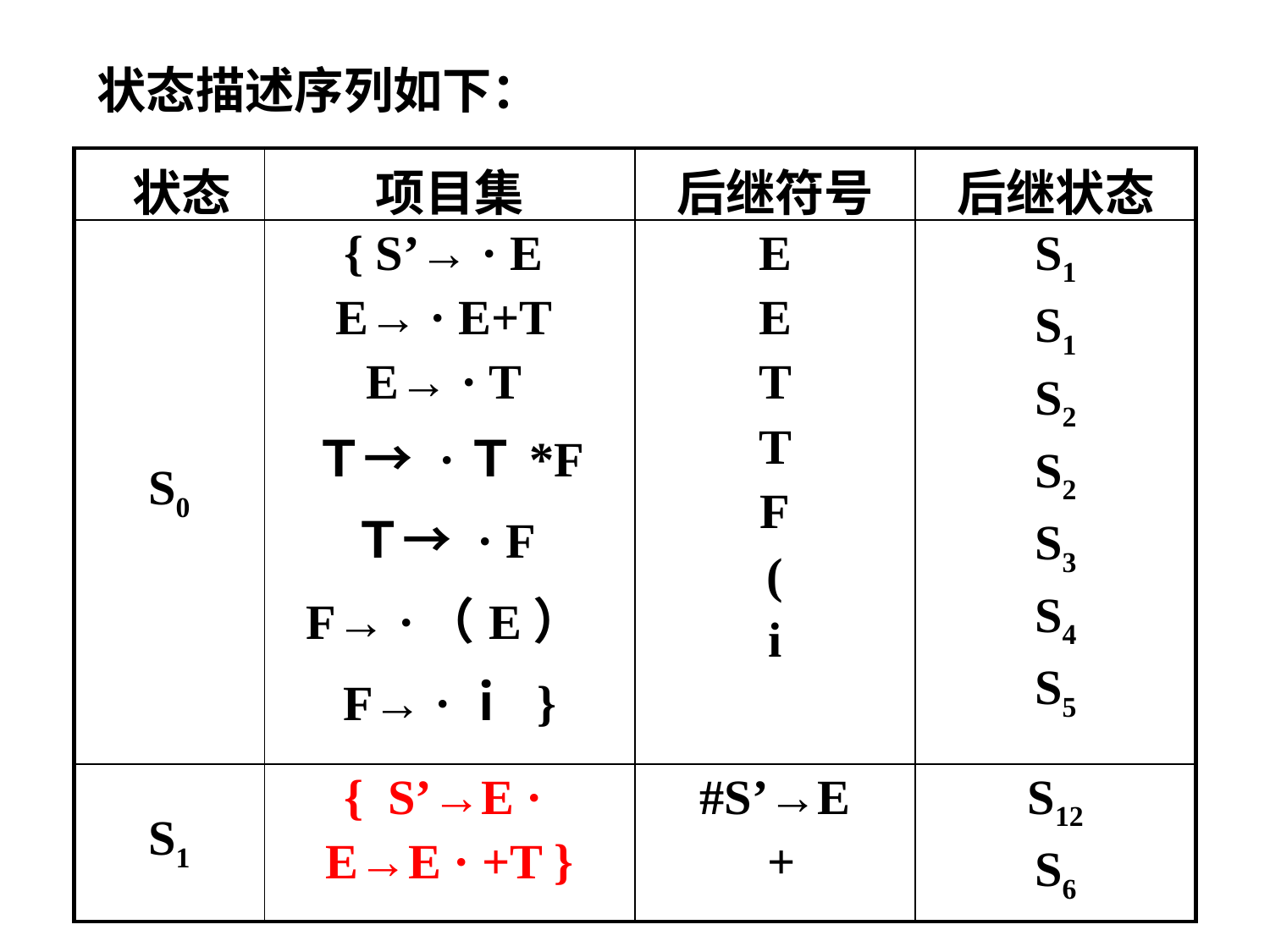

状态描述序列如下：
| 状态 | 项目集 | 后继符号 | 后继状态 |
| --- | --- | --- | --- |
| S0 | { S’→ · E E→ · E+T E→ · T Ｔ→ ·Ｔ\*F Ｔ→ · F F→ ·（E） F→ ·ｉ } | E E T T F ( i | S1 S1 S2 S2 S3 S4 S5 |
| S1 | { S’→E · E→E · +T } | #S’→E + | S12 S6 |